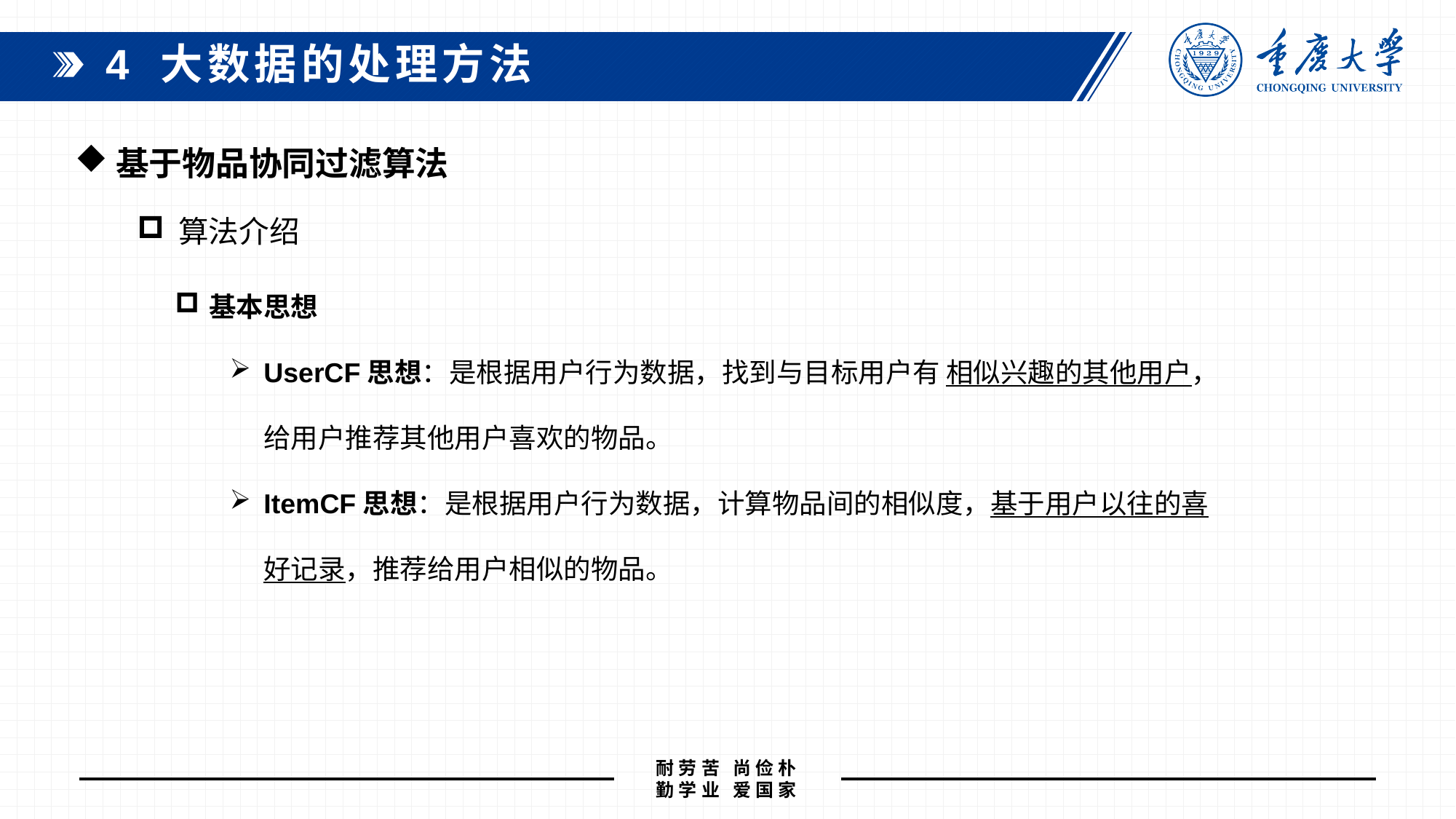

4 大数据的处理方法
基于物品协同过滤算法
算法介绍
基本思想
UserCF思想：是根据用户行为数据，找到与目标用户有 相似兴趣的其他用户，给用户推荐其他用户喜欢的物品。
ItemCF思想：是根据用户行为数据，计算物品间的相似度，基于用户以往的喜好记录，推荐给用户相似的物品。